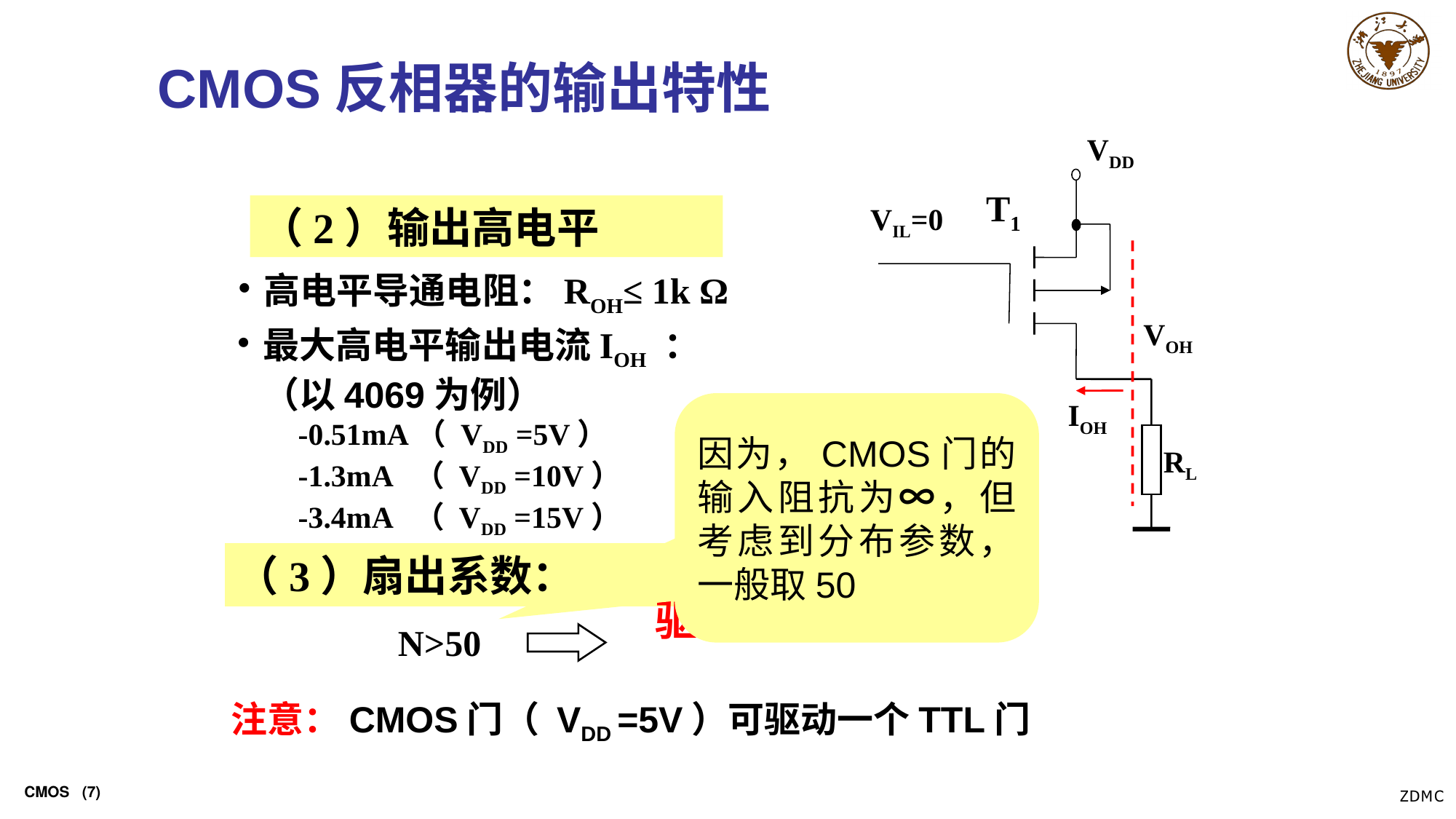

CMOS反相器的输出特性
VDD

T1

VIL=0

VOH

IOH

RL

（2）输出高电平
高电平导通电阻：ROH≤ 1k Ω
最大高电平输出电流IOH ：
  （以4069为例）
因为，CMOS门的输入阻抗为∞，但考虑到分布参数，一般取50
-0.51mA（ VDD =5V）
-1.3mA  （ VDD =10V）
-3.4mA  （ VDD =15V）
（3）扇出系数：
驱动能力强

N>50
注意：CMOS门（ VDD =5V）可驱动一个TTL门